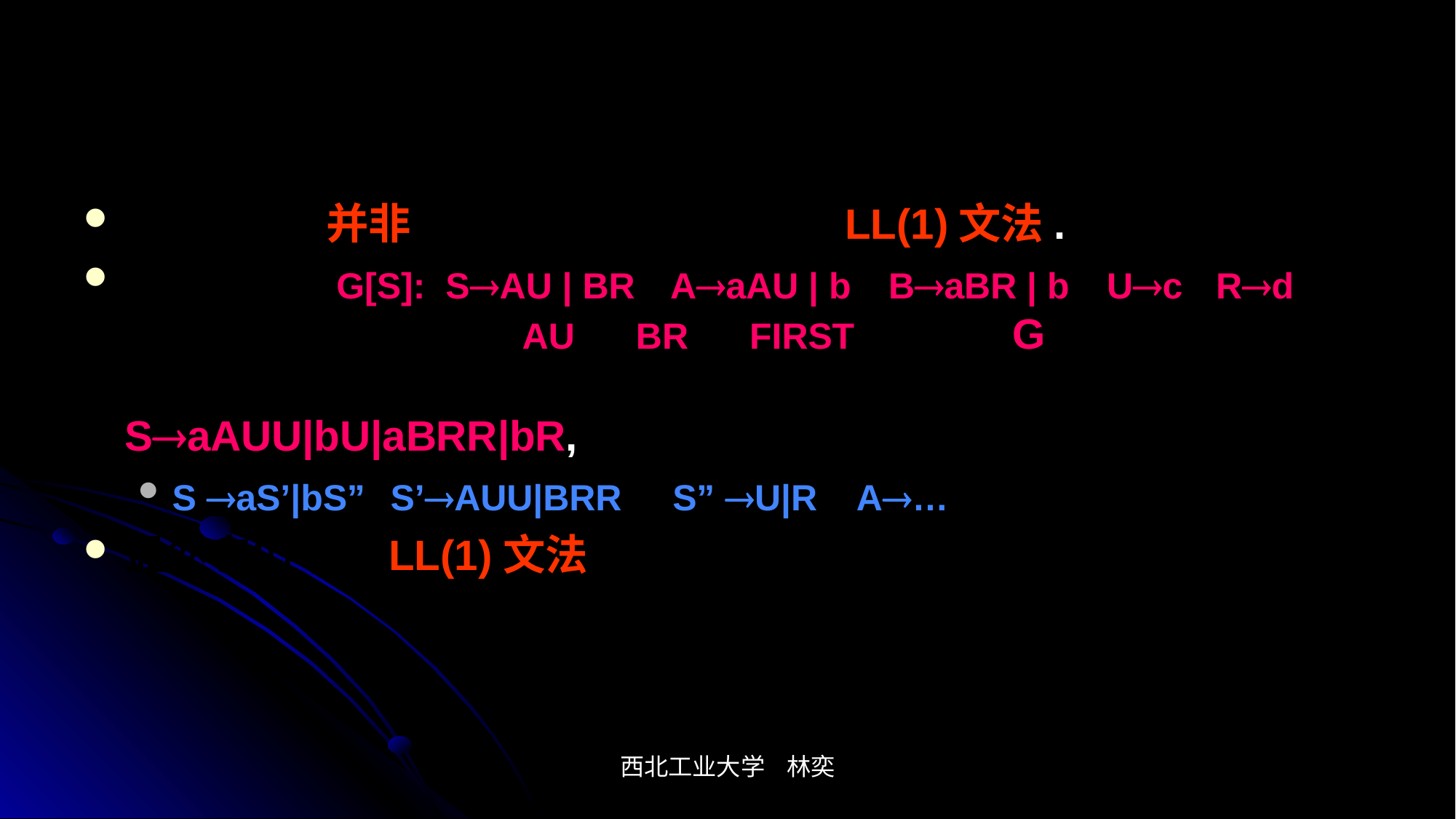

# 不可通过提取因子改造的文法
应当指出,并非所有的文法都能改造为LL(1)文法.
例如,文法G[S]:  S→AU | BR	A→aAU | b	B→aBR | b	U→c	R→d  文法中S的两个候选式AU及BR的FIRST集相交,G是非LL(1)的.为提取左因子,先将S产生式中的A,B用其右部替换,得: S→aAUU|bU|aBRR|bR, 经提取左因子,得
S →aS’|bS”	S’→AUU|BRR     S” →U|R    A→…
显然它仍不是LL(1)文法
西北工业大学    林奕
16